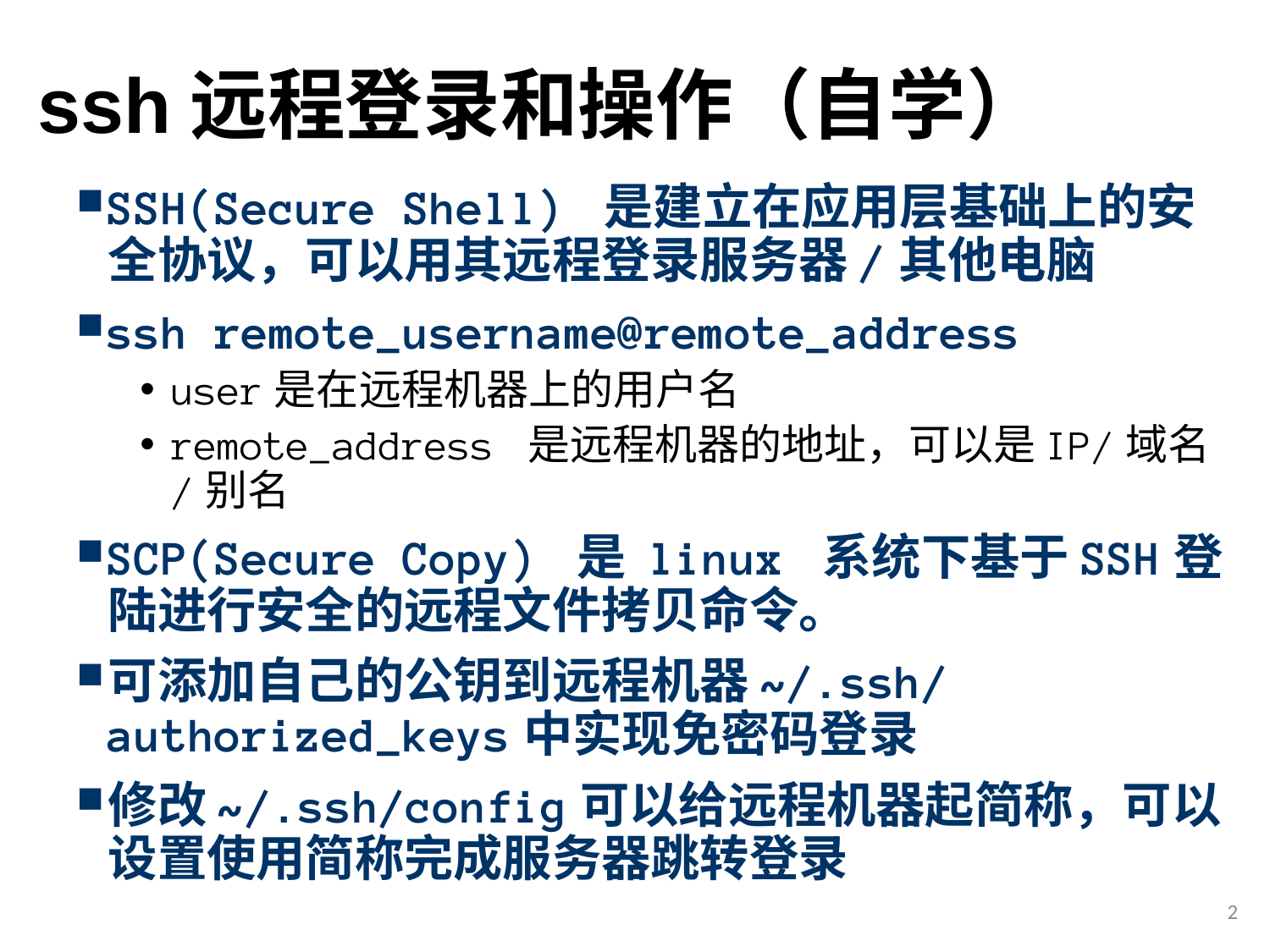

# ssh远程登录和操作（自学）
SSH(Secure Shell) 是建立在应用层基础上的安全协议，可以用其远程登录服务器/其他电脑
ssh remote_username@remote_address
user是在远程机器上的用户名
remote_address 是远程机器的地址，可以是IP/域名/别名
SCP(Secure Copy) 是 linux 系统下基于SSH登陆进行安全的远程文件拷贝命令。
可添加自己的公钥到远程机器~/.ssh/authorized_keys中实现免密码登录
修改~/.ssh/config可以给远程机器起简称，可以设置使用简称完成服务器跳转登录
2